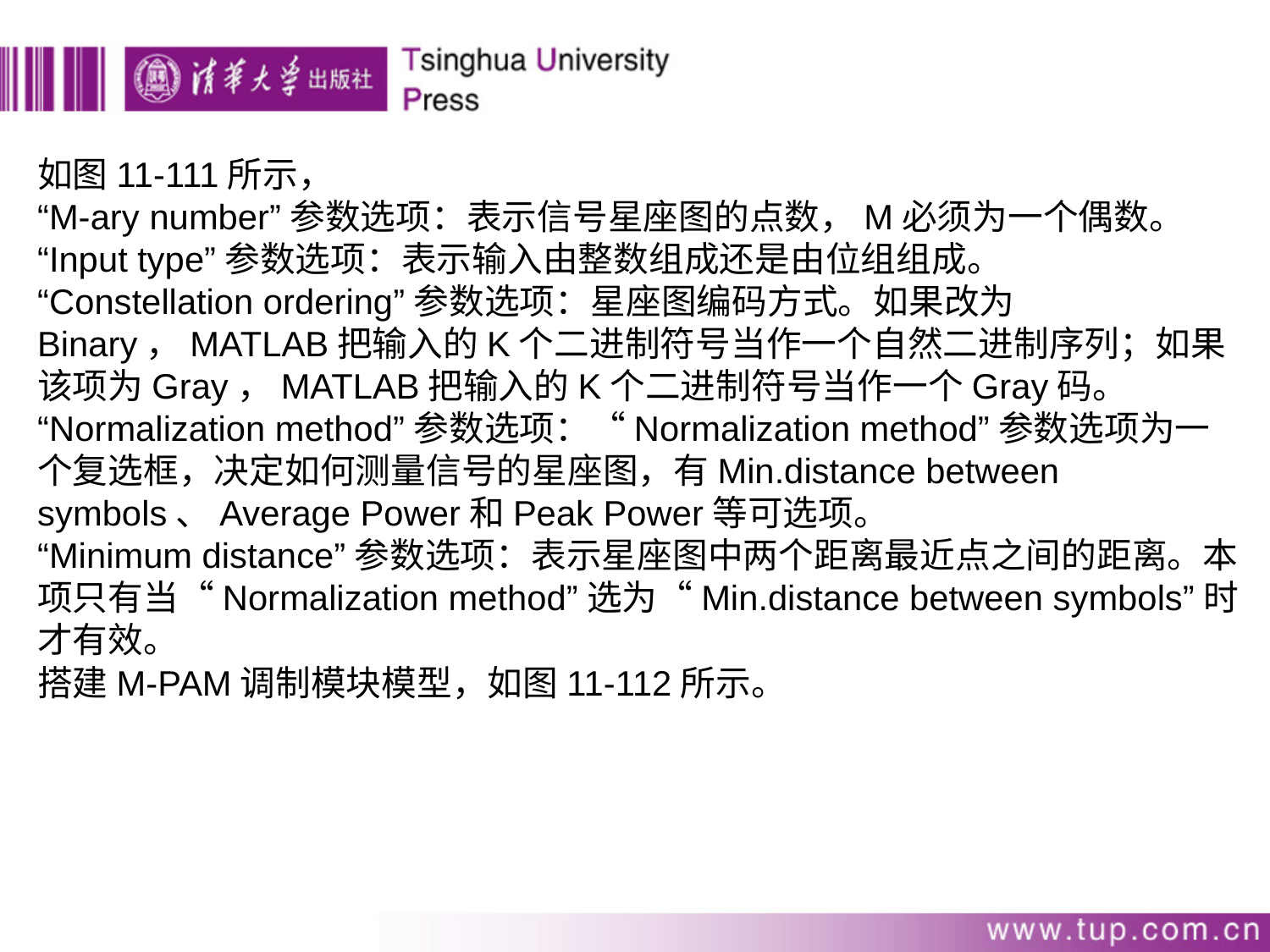

如图11-111所示，
“M-ary number”参数选项：表示信号星座图的点数，M必须为一个偶数。
“Input type”参数选项：表示输入由整数组成还是由位组组成。
“Constellation ordering”参数选项：星座图编码方式。如果改为Binary，MATLAB把输入的K个二进制符号当作一个自然二进制序列；如果该项为Gray，MATLAB把输入的K个二进制符号当作一个Gray码。
“Normalization method”参数选项：“Normalization method”参数选项为一个复选框，决定如何测量信号的星座图，有Min.distance between symbols、Average Power和Peak Power等可选项。
“Minimum distance”参数选项：表示星座图中两个距离最近点之间的距离。本项只有当“Normalization method”选为“Min.distance between symbols”时才有效。
搭建M-PAM调制模块模型，如图11-112所示。